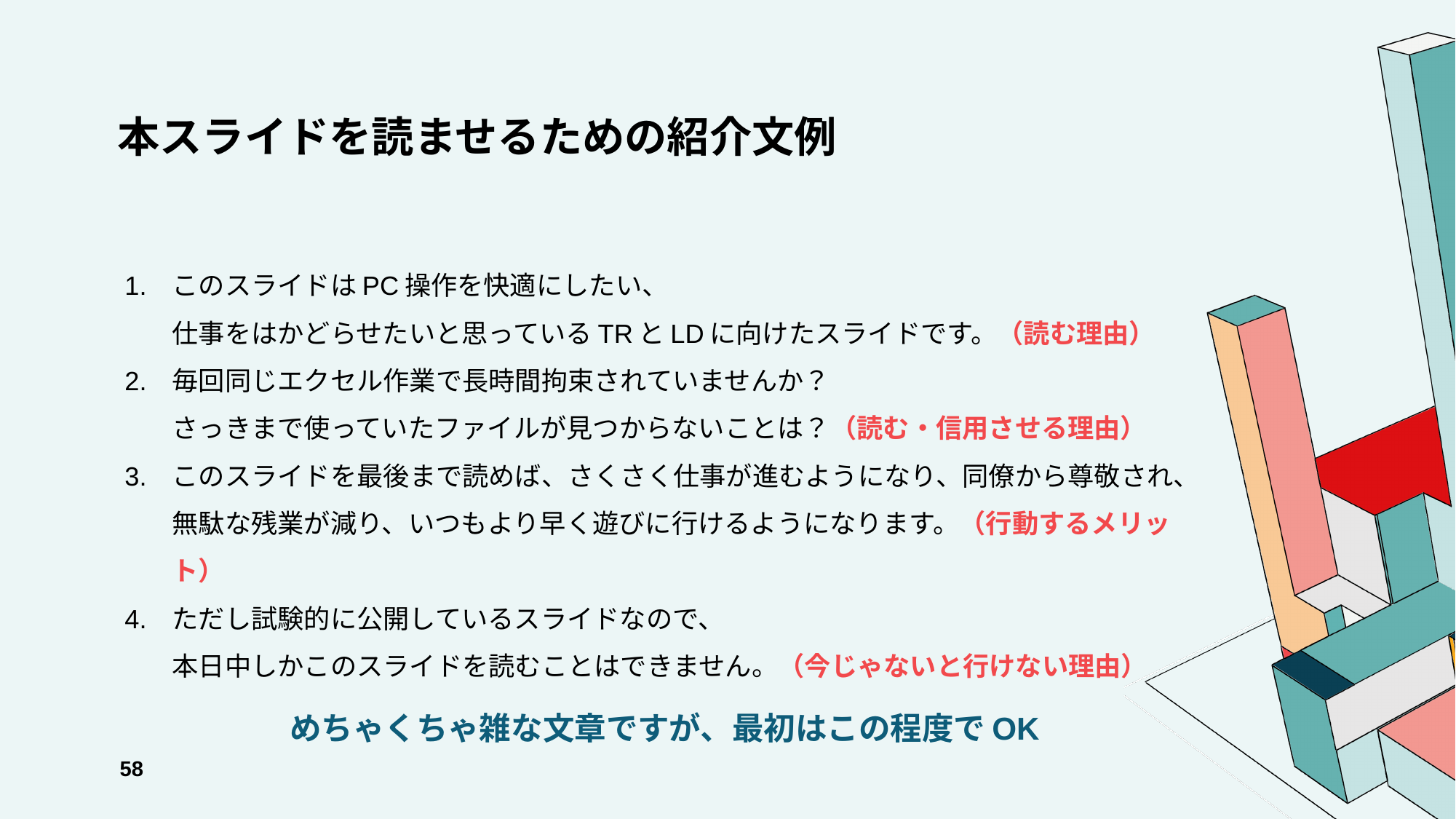

# 本スライドを読ませるための紹介文例
このスライドはPC操作を快適にしたい、
仕事をはかどらせたいと思っているTRとLDに向けたスライドです。（読む理由）
毎回同じエクセル作業で長時間拘束されていませんか？
さっきまで使っていたファイルが見つからないことは？（読む・信用させる理由）
このスライドを最後まで読めば、さくさく仕事が進むようになり、同僚から尊敬され、
無駄な残業が減り、いつもより早く遊びに行けるようになります。（行動するメリット）
ただし試験的に公開しているスライドなので、
本日中しかこのスライドを読むことはできません。（今じゃないと行けない理由）

めちゃくちゃ雑な文章ですが、最初はこの程度でOK
58